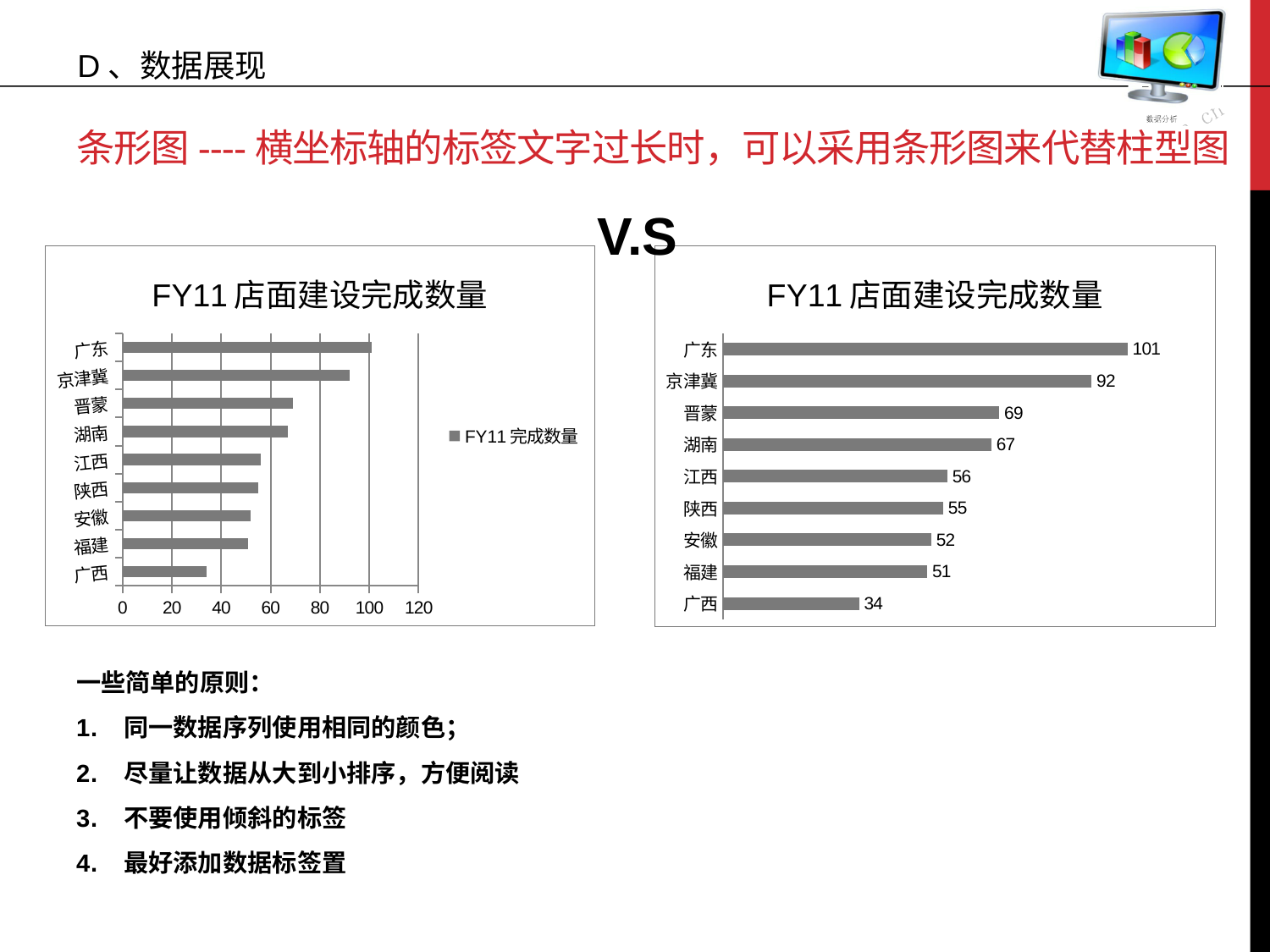

D、数据展现
# 条形图----横坐标轴的标签文字过长时，可以采用条形图来代替柱型图
V.S

### Chart: FY11店面建设完成数量

| Category | FY11完成数量 |
|---|---|
| 广西 | 34.0 |
| 福建 | 51.0 |
| 安徽 | 52.0 |
| 陕西 | 55.0 |
| 江西 | 56.0 |
| 湖南 | 67.0 |
| 晋蒙 | 69.0 |
| 京津冀 | 92.0 |
| 广东 | 101.0 |

### Chart: FY11店面建设完成数量

| Category | FY11完成数量 |
|---|---|
| 广西 | 34.0 |
| 福建 | 51.0 |
| 安徽 | 52.0 |
| 陕西 | 55.0 |
| 江西 | 56.0 |
| 湖南 | 67.0 |
| 晋蒙 | 69.0 |
| 京津冀 | 92.0 |
| 广东 | 101.0 |
一些简单的原则：
同一数据序列使用相同的颜色；
尽量让数据从大到小排序，方便阅读
不要使用倾斜的标签
最好添加数据标签置